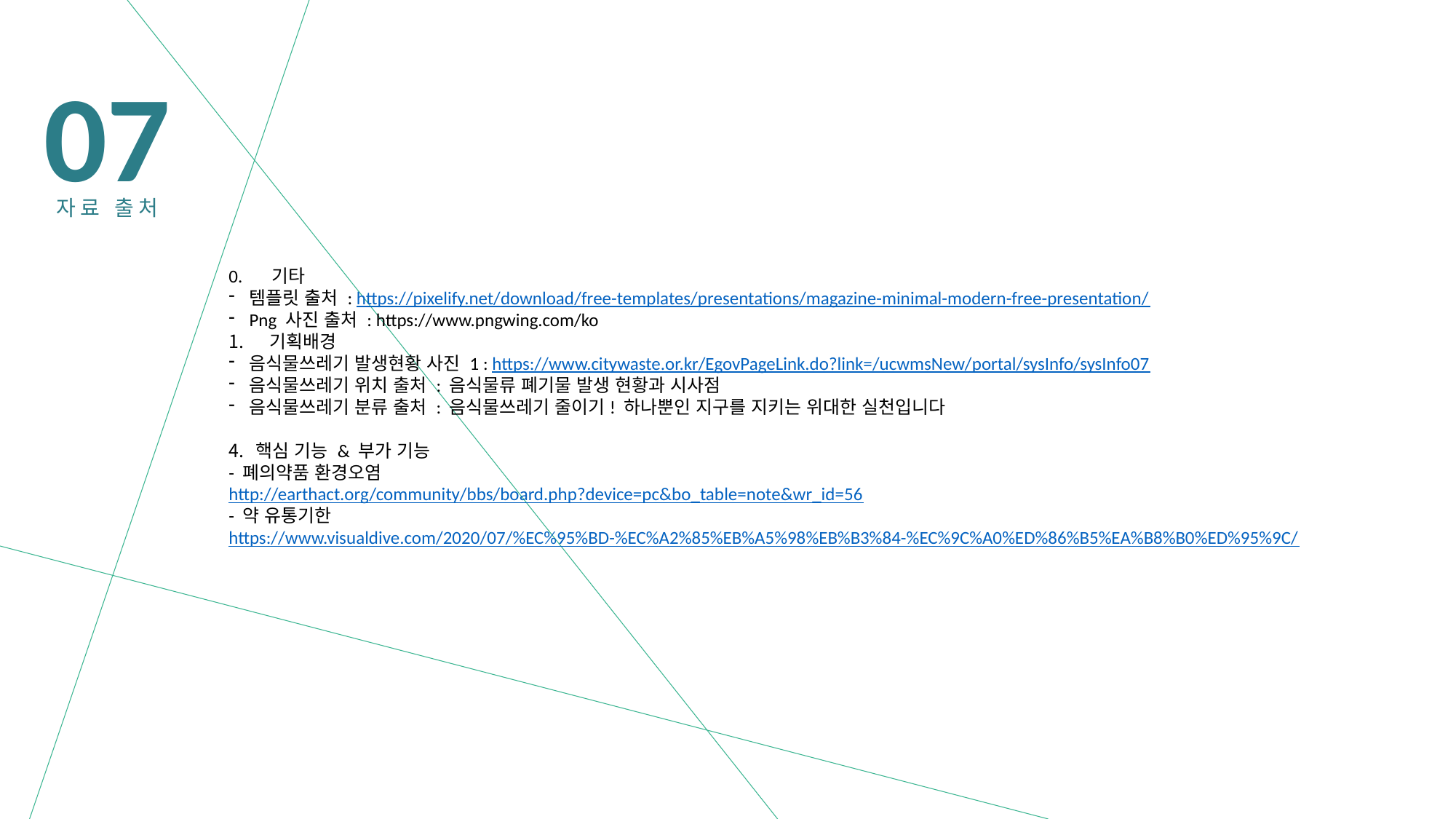

07
자료 출처
0.      기타
템플릿 출처 : https://pixelify.net/download/free-templates/presentations/magazine-minimal-modern-free-presentation/
Png 사진 출처 : https://www.pngwing.com/ko
기획배경
음식물쓰레기 발생현황 사진 1 : https://www.citywaste.or.kr/EgovPageLink.do?link=/ucwmsNew/portal/sysInfo/sysInfo07
음식물쓰레기 위치 출처 : 음식물류 폐기물 발생 현황과 시사점
음식물쓰레기 분류 출처 : 음식물쓰레기 줄이기! 하나뿐인 지구를 지키는 위대한 실천입니다

핵심 기능 & 부가 기능
- 폐의약품 환경오염
http://earthact.org/community/bbs/board.php?device=pc&bo_table=note&wr_id=56
- 약 유통기한
https://www.visualdive.com/2020/07/%EC%95%BD-%EC%A2%85%EB%A5%98%EB%B3%84-%EC%9C%A0%ED%86%B5%EA%B8%B0%ED%95%9C/